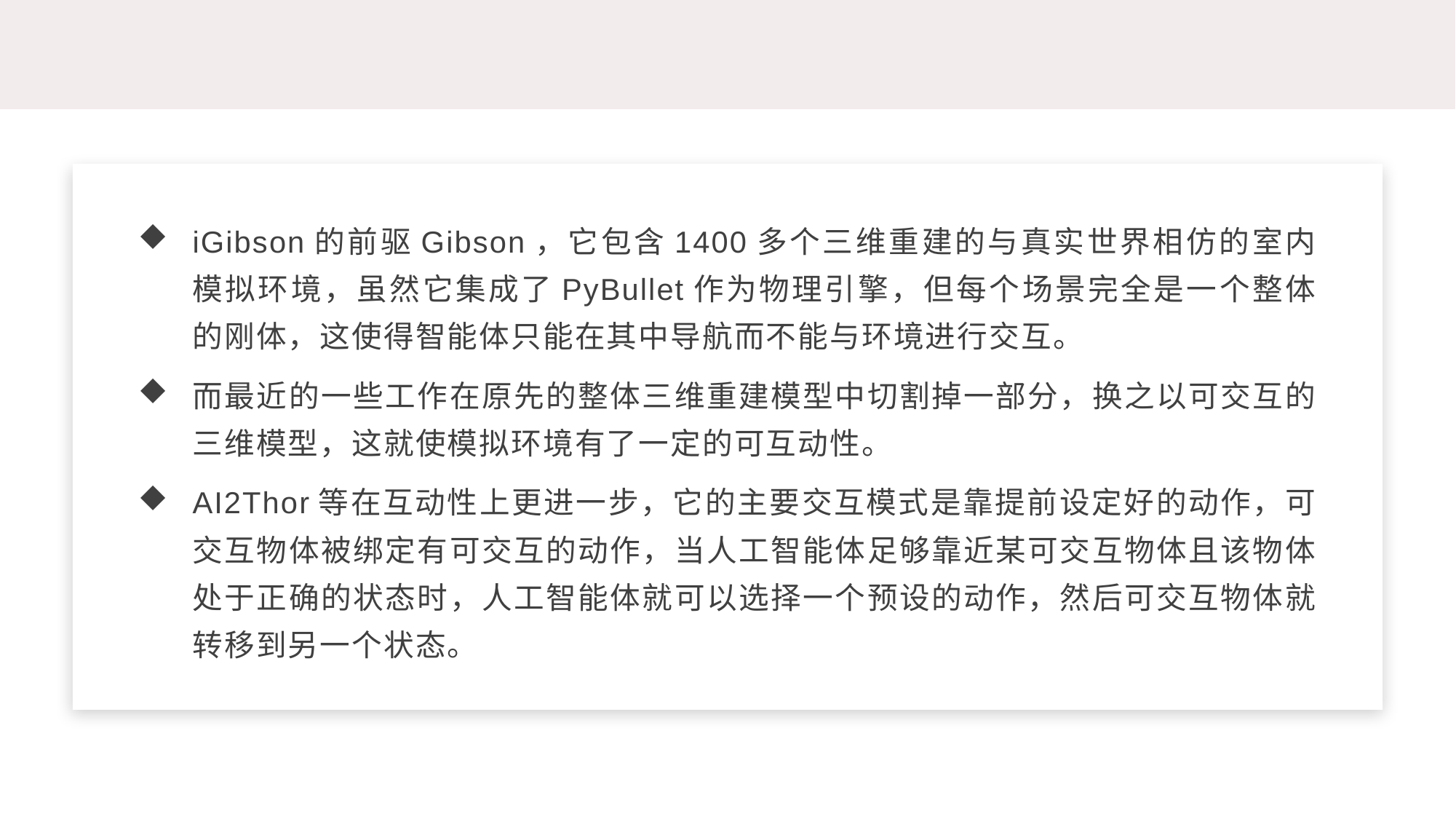

iGibson的前驱Gibson，它包含1400多个三维重建的与真实世界相仿的室内模拟环境，虽然它集成了PyBullet作为物理引擎，但每个场景完全是一个整体的刚体，这使得智能体只能在其中导航而不能与环境进行交互。
而最近的一些工作在原先的整体三维重建模型中切割掉一部分，换之以可交互的三维模型，这就使模拟环境有了一定的可互动性。
AI2Thor等在互动性上更进一步，它的主要交互模式是靠提前设定好的动作，可交互物体被绑定有可交互的动作，当人工智能体足够靠近某可交互物体且该物体处于正确的状态时，人工智能体就可以选择一个预设的动作，然后可交互物体就转移到另一个状态。